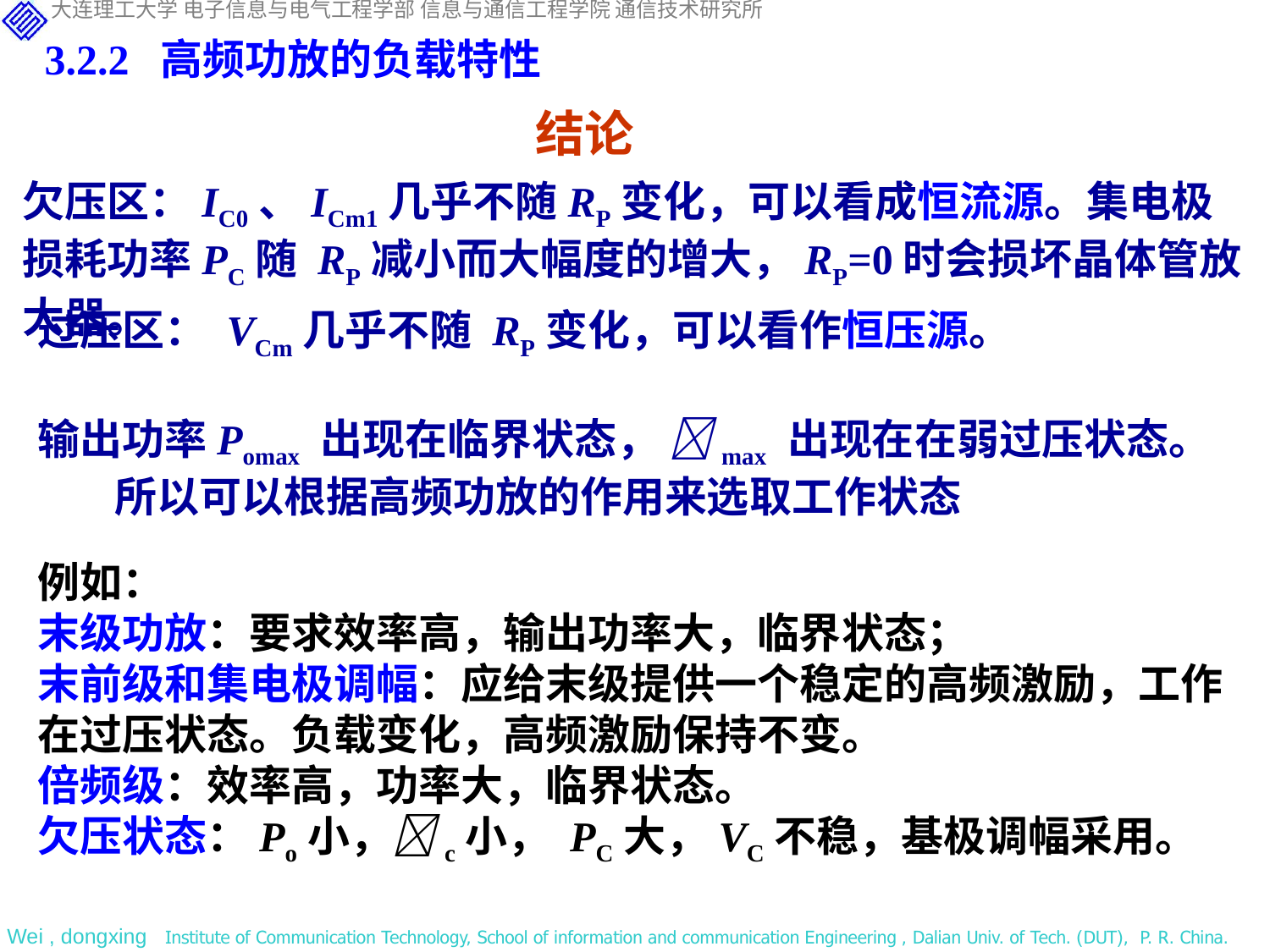

3.2.2  高频功放的负载特性
结论
欠压区：IC0、ICm1几乎不随RP变化，可以看成恒流源。集电极损耗功率PC随 RP减小而大幅度的增大，RP=0时会损坏晶体管放大器。
过压区： VCm几乎不随 RP变化，可以看作恒压源。

输出功率Pomax 出现在临界状态， ηmax 出现在在弱过压状态。
       所以可以根据高频功放的作用来选取工作状态

例如：
末级功放：要求效率高，输出功率大，临界状态；
末前级和集电极调幅：应给末级提供一个稳定的高频激励，工作在过压状态。负载变化，高频激励保持不变。
倍频级：效率高，功率大，临界状态。
欠压状态：Po小，ηc小， PC大，VC不稳，基极调幅采用。